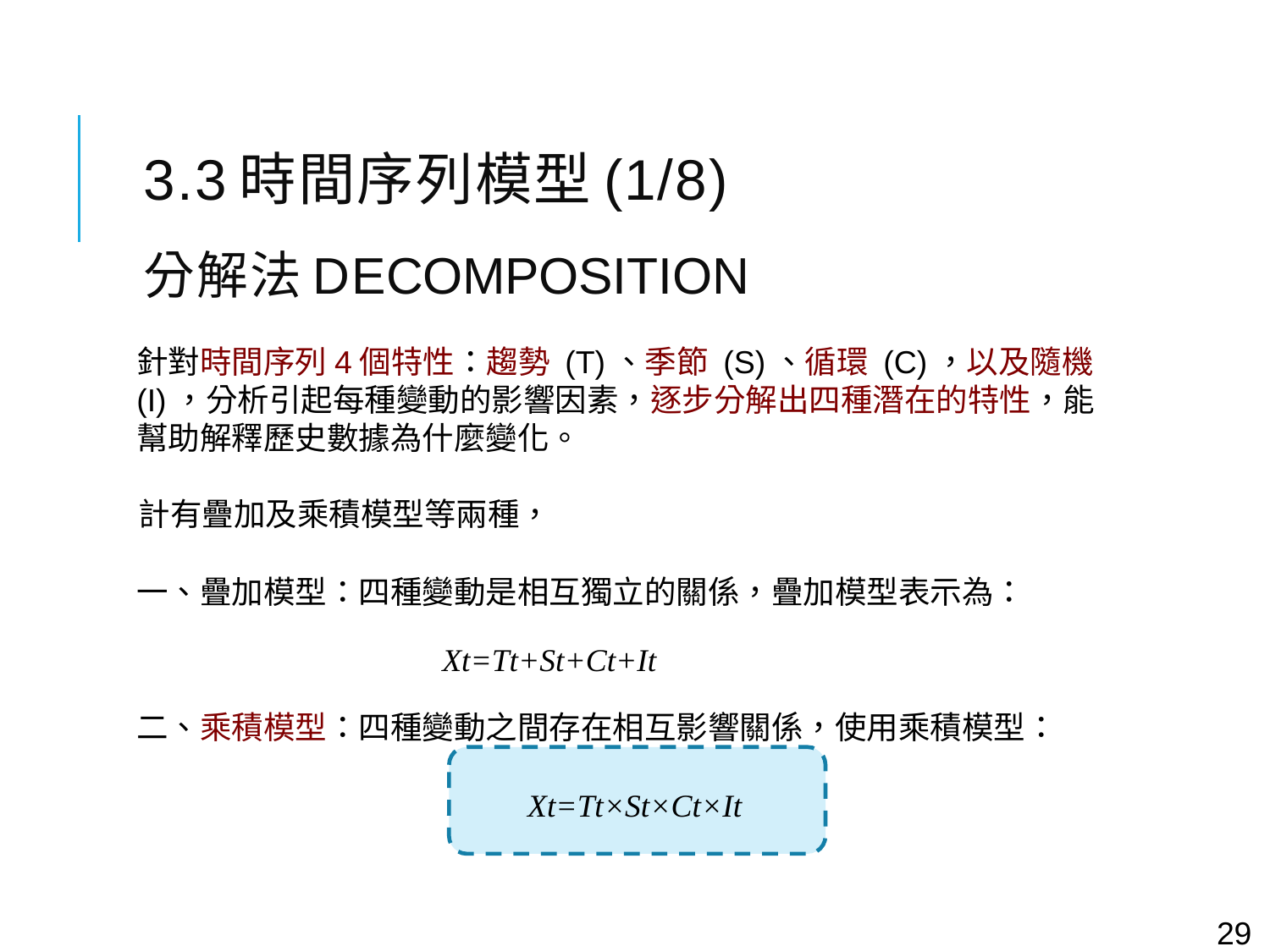

# 3.3時間序列模型(1/8) 分解法Decomposition
針對時間序列4個特性：趨勢 (T)、季節 (S)、循環 (C)，以及隨機(I)，分析引起每種變動的影響因素，逐步分解出四種潛在的特性，能幫助解釋歷史數據為什麼變化。
計有疊加及乘積模型等兩種，
一、疊加模型：四種變動是相互獨立的關係，疊加模型表示為：
Xt=Tt+St+Ct+It
二、乘積模型：四種變動之間存在相互影響關係，使用乘積模型：

Xt=Tt×St×Ct×It
29